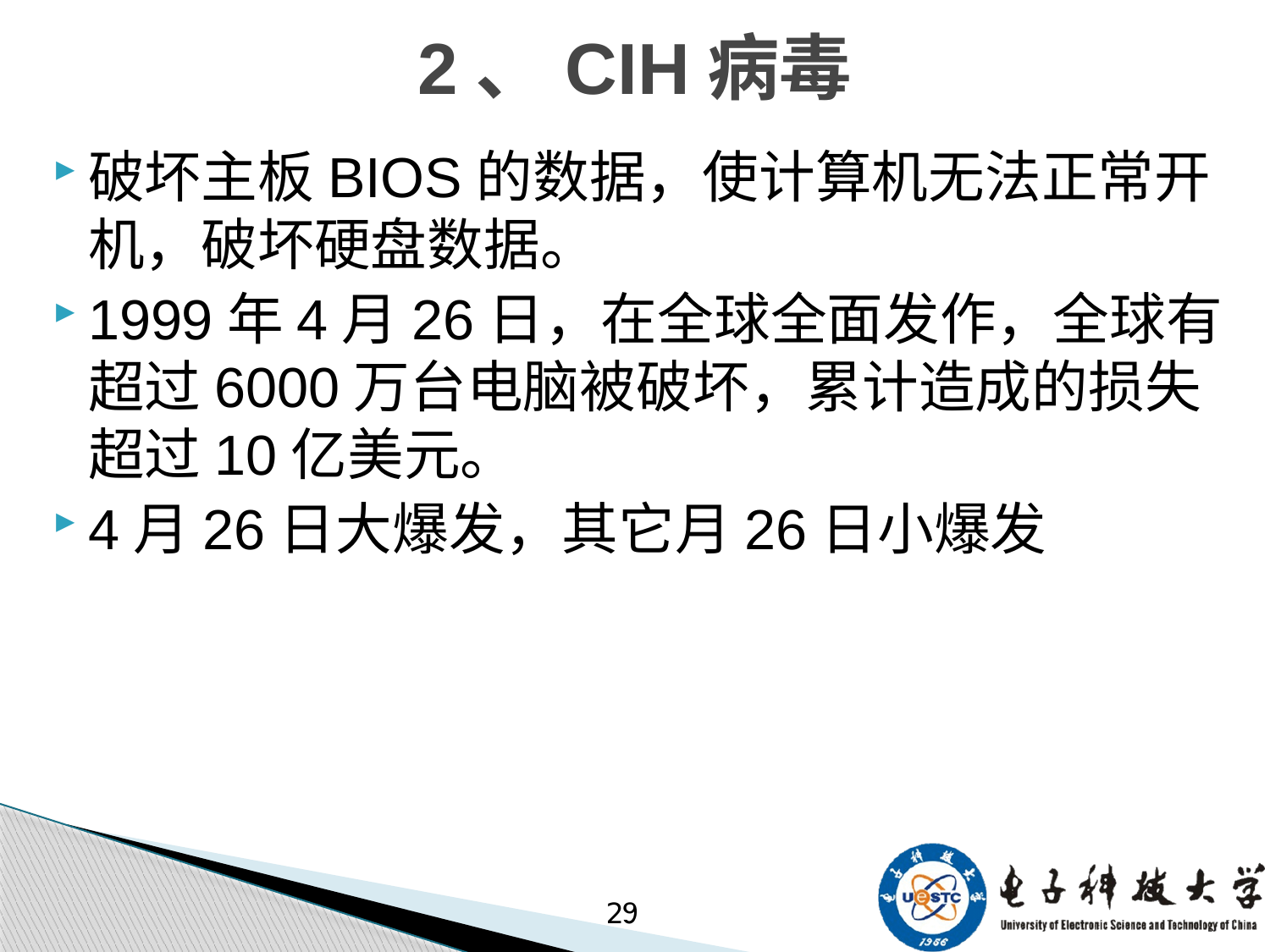

# 2、CIH病毒
破坏主板BIOS的数据，使计算机无法正常开机，破坏硬盘数据。
1999年4月26日，在全球全面发作，全球有超过6000万台电脑被破坏，累计造成的损失超过10亿美元。
4月26日大爆发，其它月26日小爆发
29